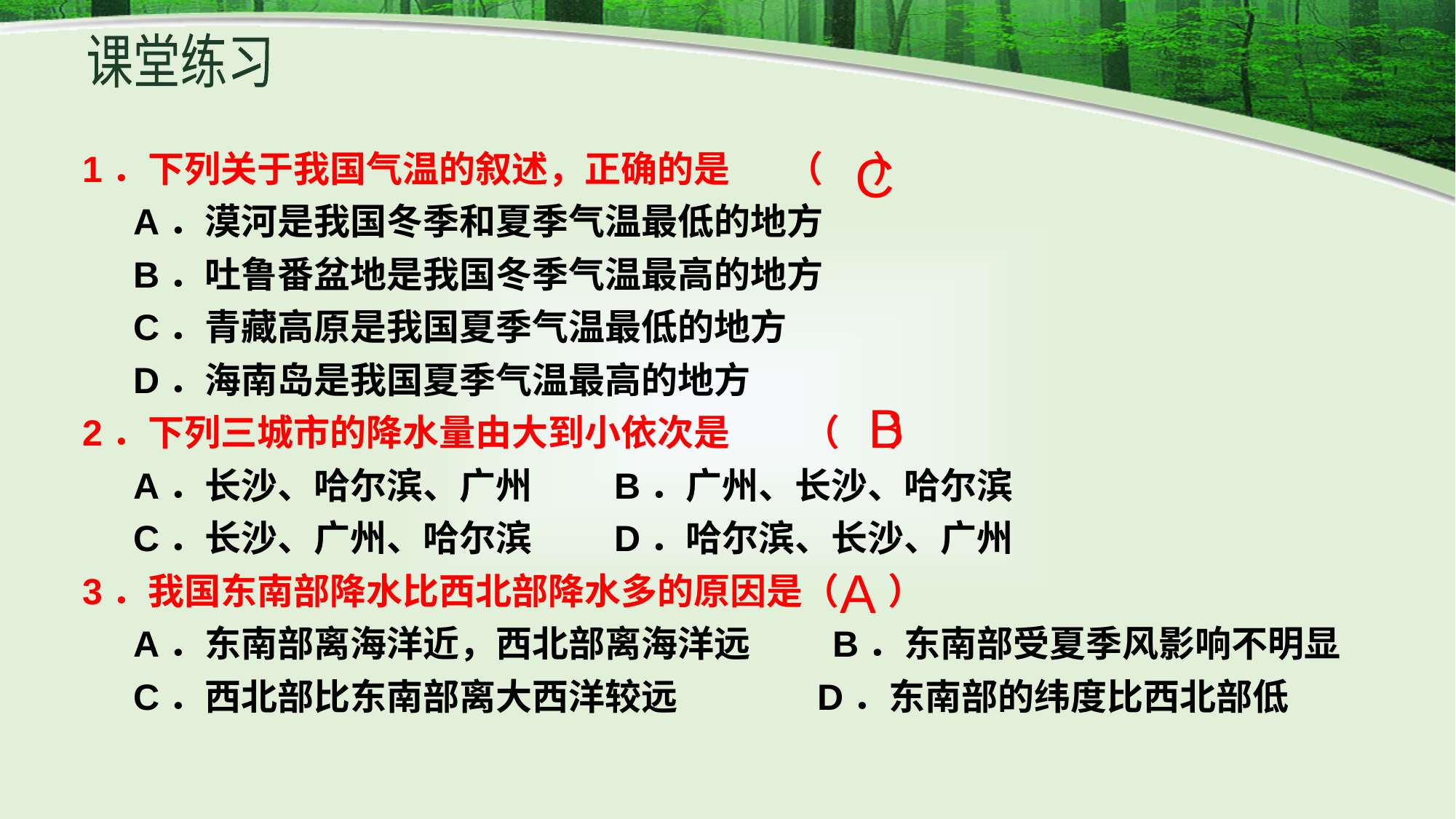

课堂练习
1．下列关于我国气温的叙述，正确的是       （      ）
     A．漠河是我国冬季和夏季气温最低的地方
     B．吐鲁番盆地是我国冬季气温最高的地方
     C．青藏高原是我国夏季气温最低的地方
     D．海南岛是我国夏季气温最高的地方
2．下列三城市的降水量由大到小依次是         （      ）
     A．长沙、哈尔滨、广州         B．广州、长沙、哈尔滨
     C．长沙、广州、哈尔滨         D．哈尔滨、长沙、广州
3．我国东南部降水比西北部降水多的原因是（      ）
     A．东南部离海洋近，西北部离海洋远         B．东南部受夏季风影响不明显
     C．西北部比东南部离大西洋较远                D．东南部的纬度比西北部低
C
B
A